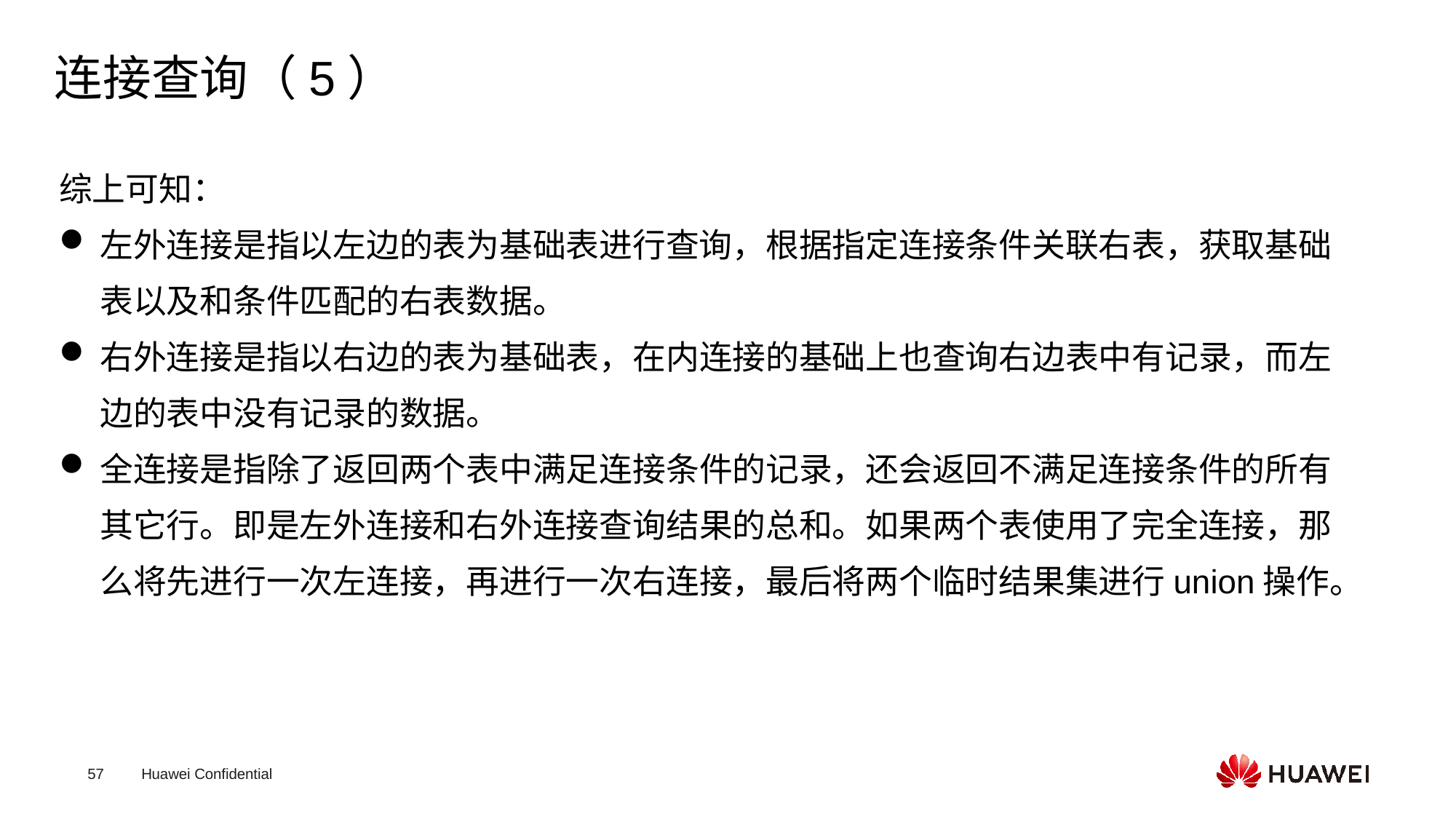

# 连接查询（5）
综上可知：
左外连接是指以左边的表为基础表进行查询，根据指定连接条件关联右表，获取基础表以及和条件匹配的右表数据。
右外连接是指以右边的表为基础表，在内连接的基础上也查询右边表中有记录，而左边的表中没有记录的数据。
全连接是指除了返回两个表中满足连接条件的记录，还会返回不满足连接条件的所有其它行。即是左外连接和右外连接查询结果的总和。如果两个表使用了完全连接，那么将先进行一次左连接，再进行一次右连接，最后将两个临时结果集进行union操作。
Text
Text
Text
Text
Text
Text
Text
Text
Text
Text
Text
Text
Text
Text
Text
Text
Text
Text
Text
Text
Text
Text
Text
Text
Text
Text
Text
Text
Text
Text
Text
Text
Text
Text
Text
Text
Text
Text
Text
Text
Text
Text
Text
Text
Text
Text